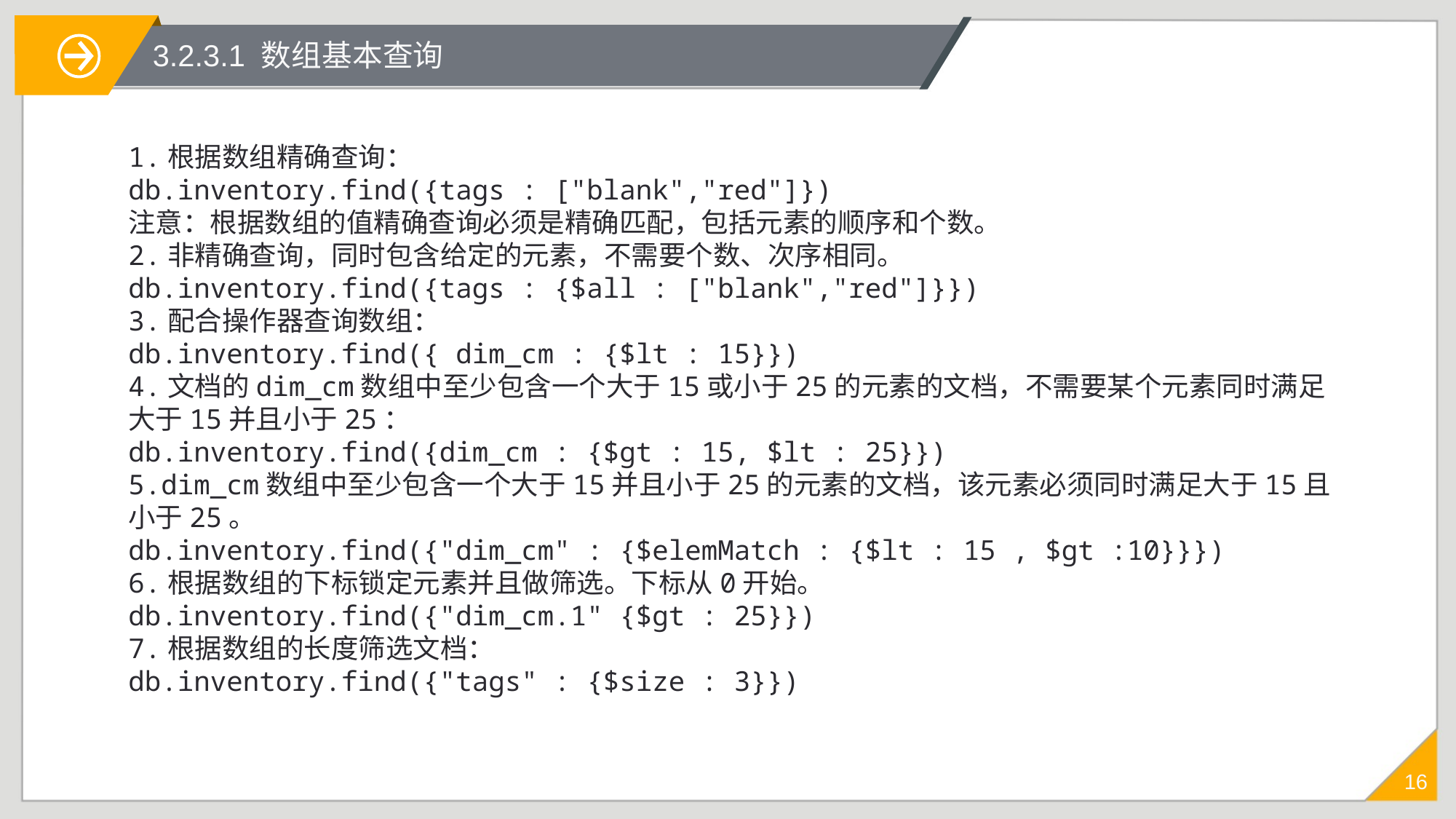

3.2.3.1 数组基本查询

1.根据数组精确查询：
db.inventory.find({tags : ["blank","red"]})
注意：根据数组的值精确查询必须是精确匹配，包括元素的顺序和个数。
2.非精确查询，同时包含给定的元素，不需要个数、次序相同。
db.inventory.find({tags : {$all : ["blank","red"]}})
3.配合操作器查询数组：
db.inventory.find({ dim_cm : {$lt : 15}})
4.文档的dim_cm数组中至少包含一个大于15或小于25的元素的文档，不需要某个元素同时满足大于15并且小于25：
db.inventory.find({dim_cm : {$gt : 15, $lt : 25}})
5.dim_cm数组中至少包含一个大于15并且小于25的元素的文档，该元素必须同时满足大于15且小于25。
db.inventory.find({"dim_cm" : {$elemMatch : {$lt : 15 , $gt :10}}})
6.根据数组的下标锁定元素并且做筛选。下标从0开始。
db.inventory.find({"dim_cm.1" {$gt : 25}})
7.根据数组的长度筛选文档：
db.inventory.find({"tags" : {$size : 3}})